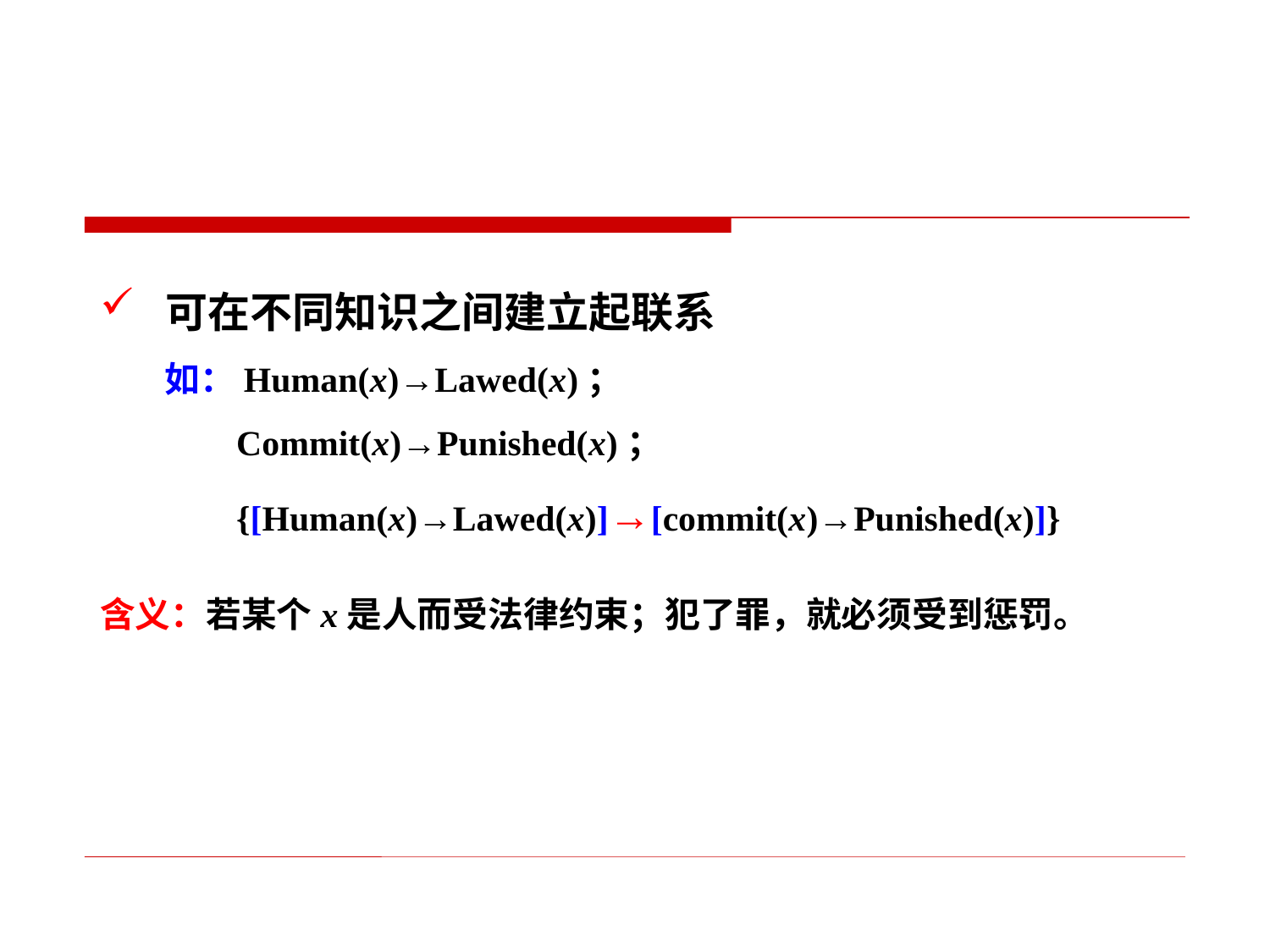

可在不同知识之间建立起联系
       如：Human(x)→Lawed(x)；
	        Commit(x)→Punished(x)；
	        {[Human(x)→Lawed(x)]→[commit(x)→Punished(x)]}
含义：若某个x是人而受法律约束；犯了罪，就必须受到惩罚。